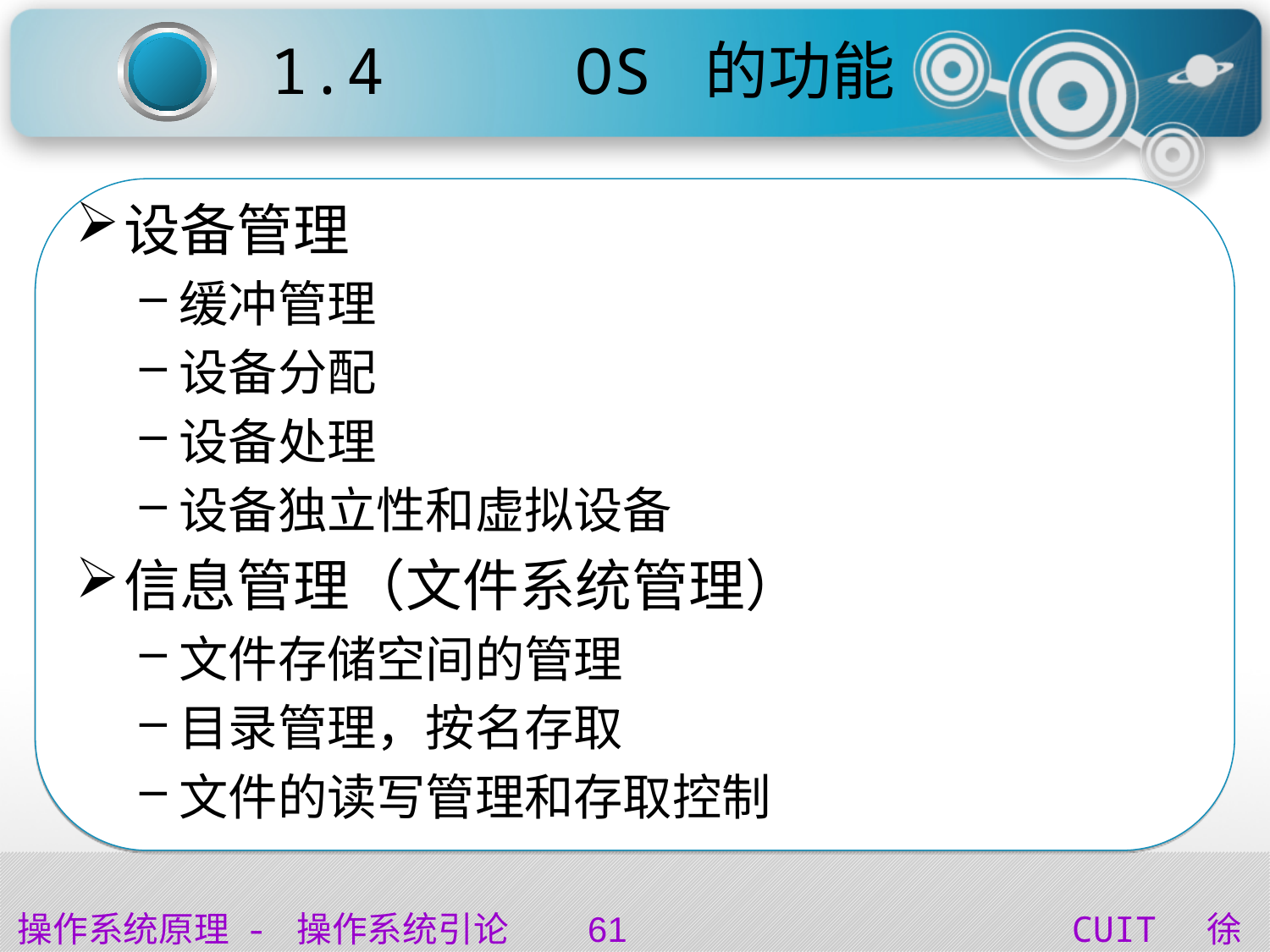

# 1.4     OS 的功能
设备管理
缓冲管理
设备分配
设备处理
设备独立性和虚拟设备
信息管理（文件系统管理）
文件存储空间的管理
目录管理，按名存取
文件的读写管理和存取控制